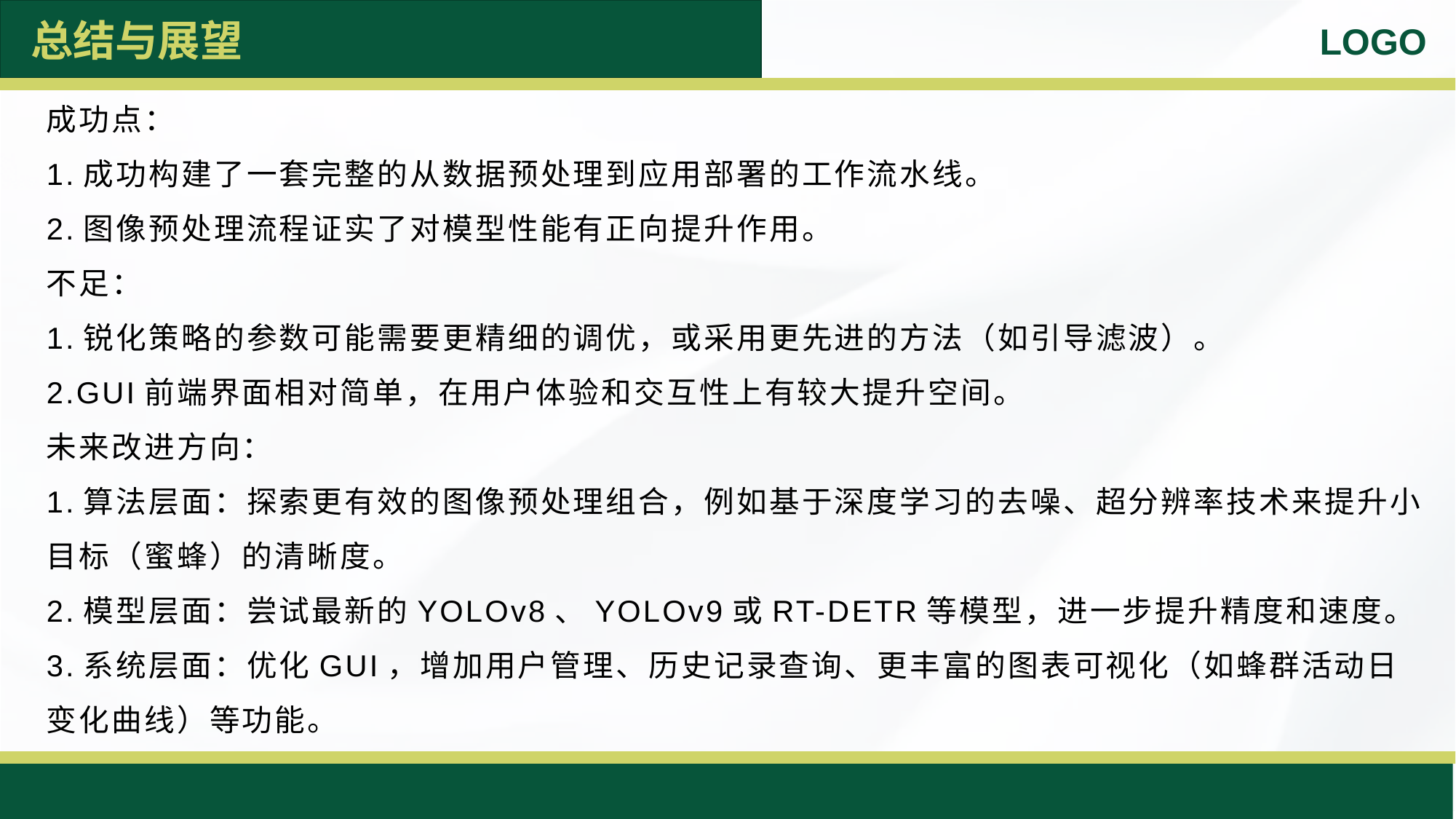

总结与展望
成功点：
1.成功构建了一套完整的从数据预处理到应用部署的工作流水线。
2.图像预处理流程证实了对模型性能有正向提升作用。
不足：
1.锐化策略的参数可能需要更精细的调优，或采用更先进的方法（如引导滤波）。
2.GUI前端界面相对简单，在用户体验和交互性上有较大提升空间。
未来改进方向：
1.算法层面：探索更有效的图像预处理组合，例如基于深度学习的去噪、超分辨率技术来提升小目标（蜜蜂）的清晰度。
2.模型层面：尝试最新的YOLOv8、YOLOv9或RT-DETR等模型，进一步提升精度和速度。
3.系统层面：优化GUI，增加用户管理、历史记录查询、更丰富的图表可视化（如蜂群活动日变化曲线）等功能。